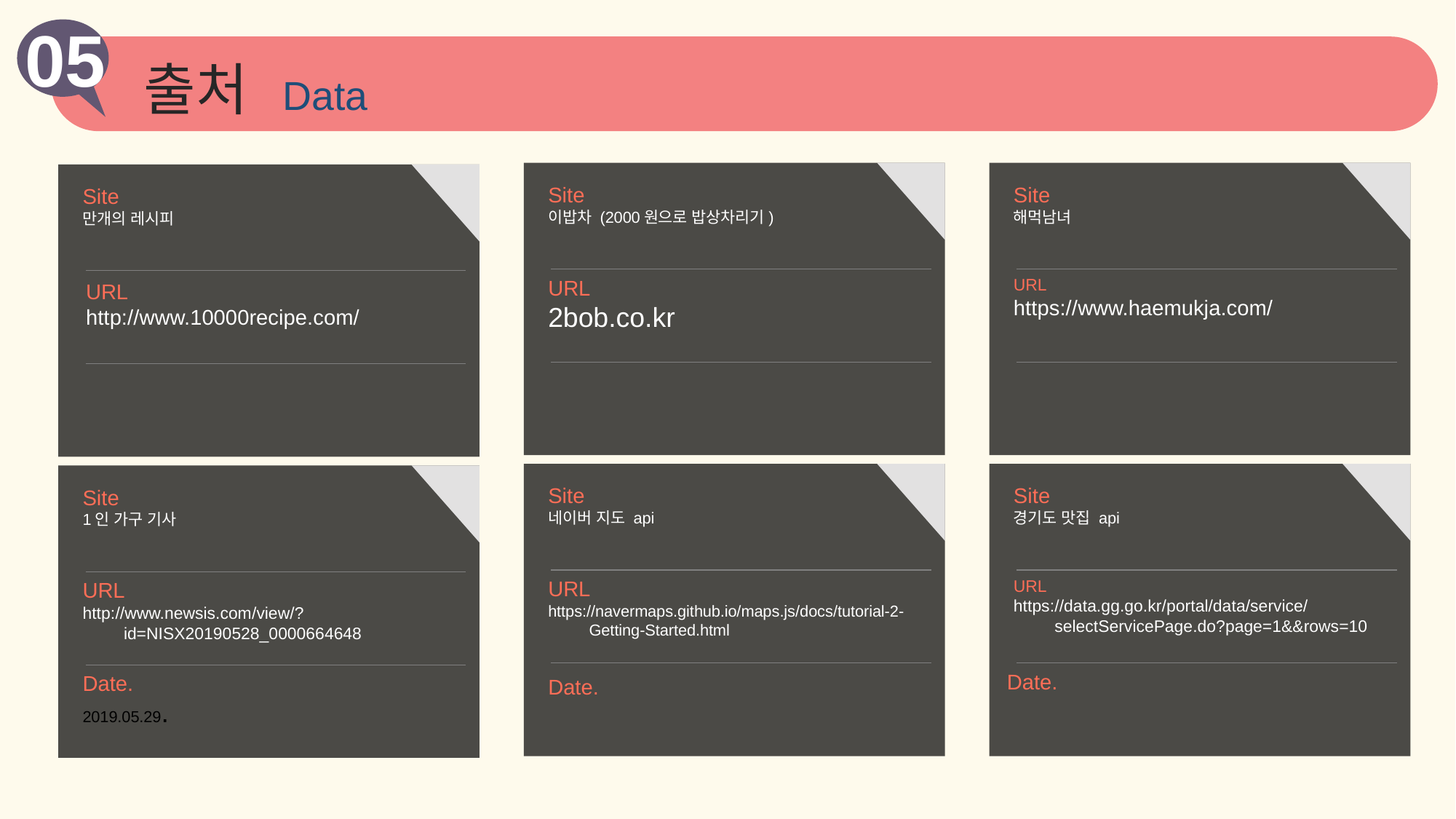

05

# 출처 Data

Site
이밥차 (2000원으로 밥상차리기)
URL
2bob.co.kr

Site
해먹남녀
URL
https://www.haemukja.com/

Site
만개의 레시피
URL
http://www.10000recipe.com/

Site
네이버 지도 api
URL
https://navermaps.github.io/maps.js/docs/tutorial-2-Getting-Started.html
Date.

Site
경기도 맛집 api
URL
https://data.gg.go.kr/portal/data/service/selectServicePage.do?page=1&&rows=10
Date.

Site
1인 가구 기사
URL
http://www.newsis.com/view/?id=NISX20190528_0000664648
Date.
2019.05.29.